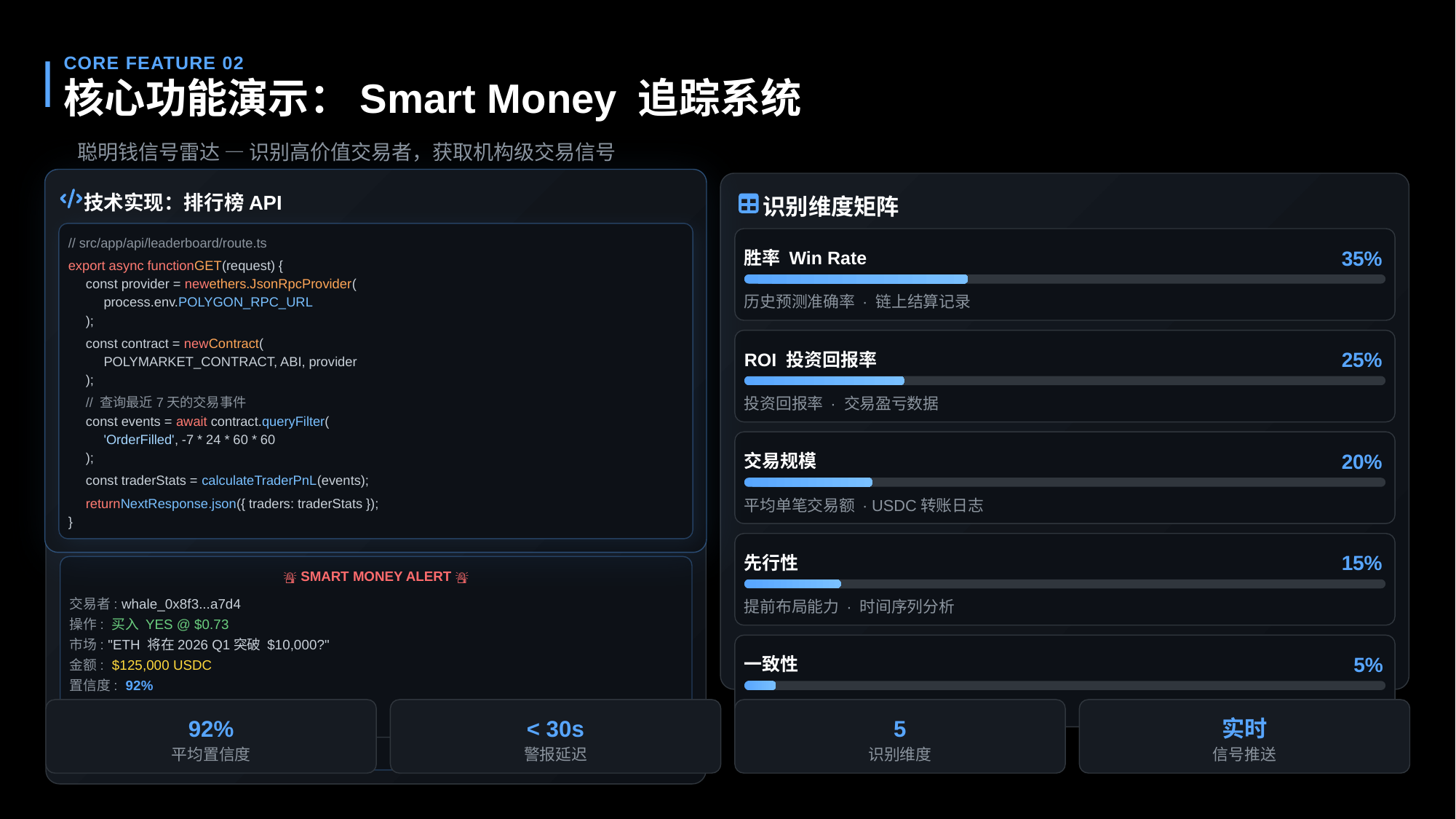

CORE FEATURE 02

核心功能演示：Smart Money 追踪系统
聪明钱信号雷达 — 识别高价值交易者，获取机构级交易信号

技术实现：排行榜API
识别维度矩阵

// src/app/api/leaderboard/route.ts
35%
胜率 Win Rate
export async functionGET(request) {
const provider = newethers.JsonRpcProvider(

历史预测准确率 · 链上结算记录
process.env.POLYGON_RPC_URL
);

const contract = newContract(
25%
ROI 投资回报率
POLYMARKET_CONTRACT, ABI, provider
);

投资回报率 · 交易盈亏数据
// 查询最近7天的交易事件
const events = await contract.queryFilter(
'OrderFilled', -7 * 24 * 60 * 60

20%
交易规模
);
const traderStats = calculateTraderPnL(events);

平均单笔交易额 · USDC转账日志
returnNextResponse.json({ traders: traderStats });

}
实时警报系统

15%
先行性

🚨 SMART MONEY ALERT 🚨

提前布局能力 · 时间序列分析
交易者: whale_0x8f3...a7d4
操作:
买入 YES @ $0.73
市场: "ETH 将在2026 Q1突破 $10,000?"

5%
一致性
金额:
$125,000 USDC
置信度:
92%

策略稳定性 · 交易模式识别
历史胜率:78% (32/41)

92%
< 30s
5
实时
建议:
考虑跟随建仓
时间: 2026-01-31 14:32:08 UTC

平均置信度
警报延迟
识别维度
信号推送